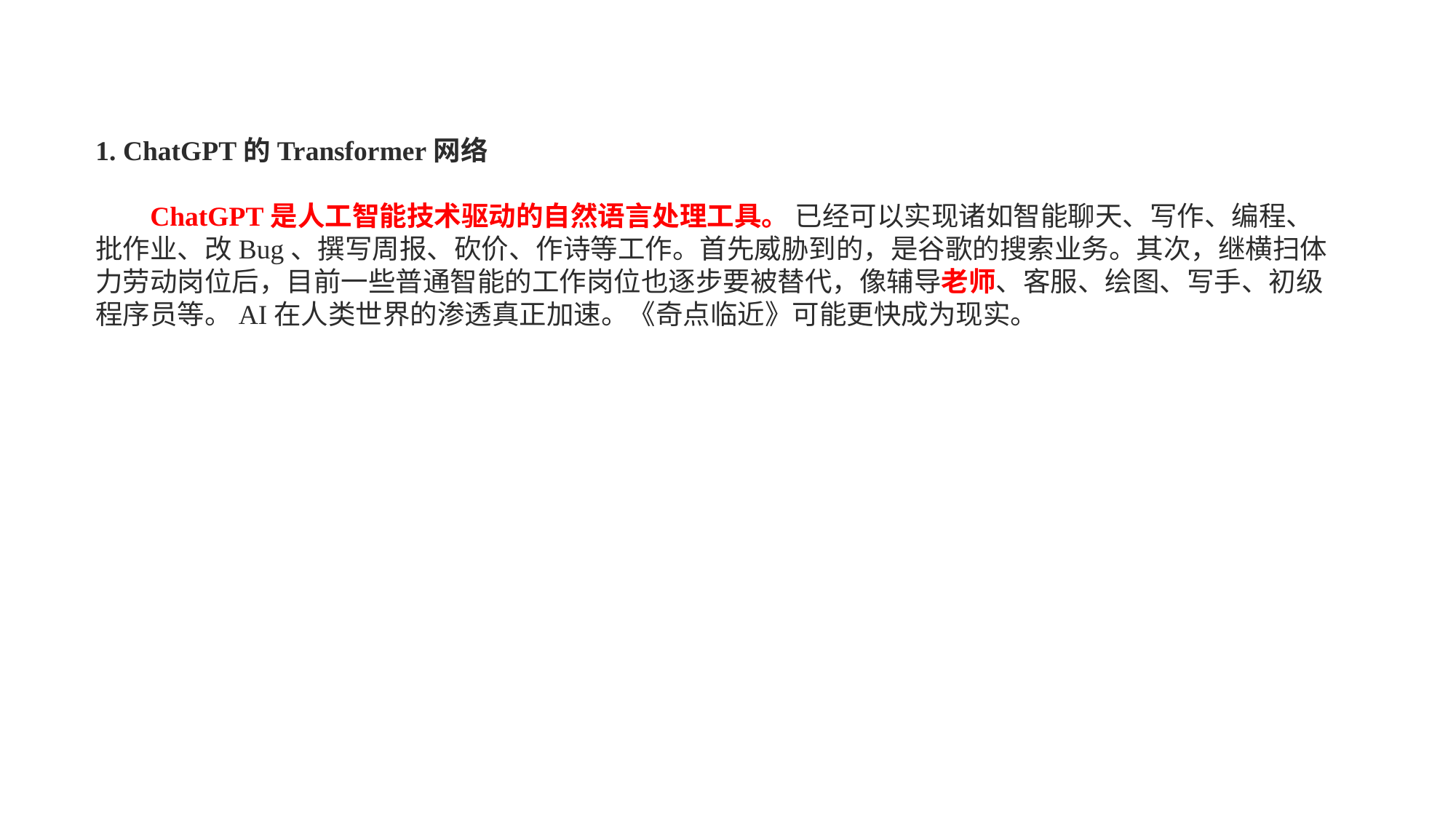

1. ChatGPT的Transformer网络

ChatGPT是人工智能技术驱动的自然语言处理工具。 已经可以实现诸如智能聊天、写作、编程、批作业、改Bug、撰写周报、砍价、作诗等工作。首先威胁到的，是谷歌的搜索业务。其次，继横扫体力劳动岗位后，目前一些普通智能的工作岗位也逐步要被替代，像辅导老师、客服、绘图、写手、初级程序员等。AI在人类世界的渗透真正加速。《奇点临近》可能更快成为现实。